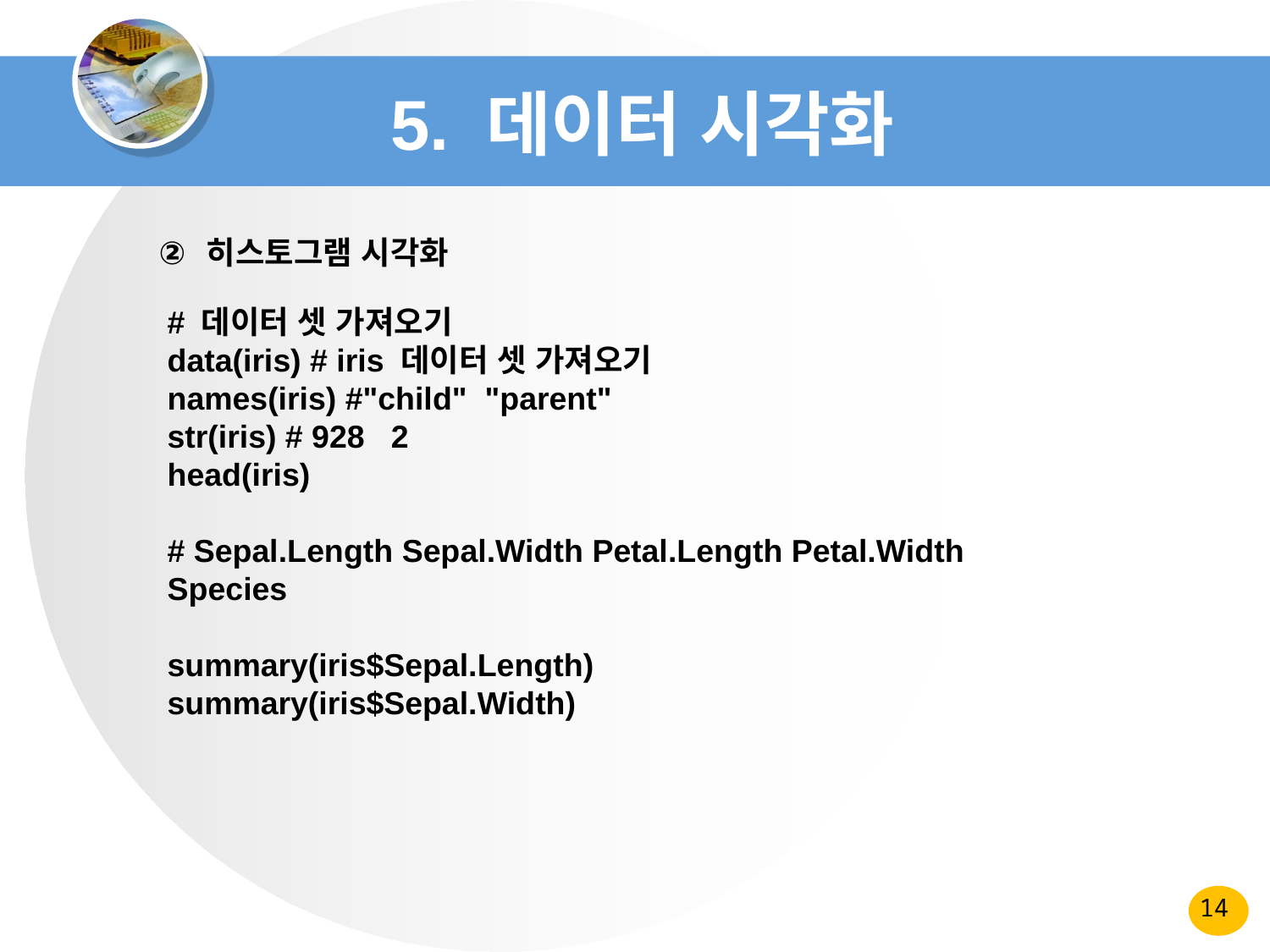

# 5. 데이터 시각화
히스토그램 시각화
# 데이터 셋 가져오기
data(iris) # iris 데이터 셋 가져오기
names(iris) #"child"  "parent"
str(iris) # 928   2
head(iris)

# Sepal.Length Sepal.Width Petal.Length Petal.Width Species

summary(iris$Sepal.Length)
summary(iris$Sepal.Width)

14